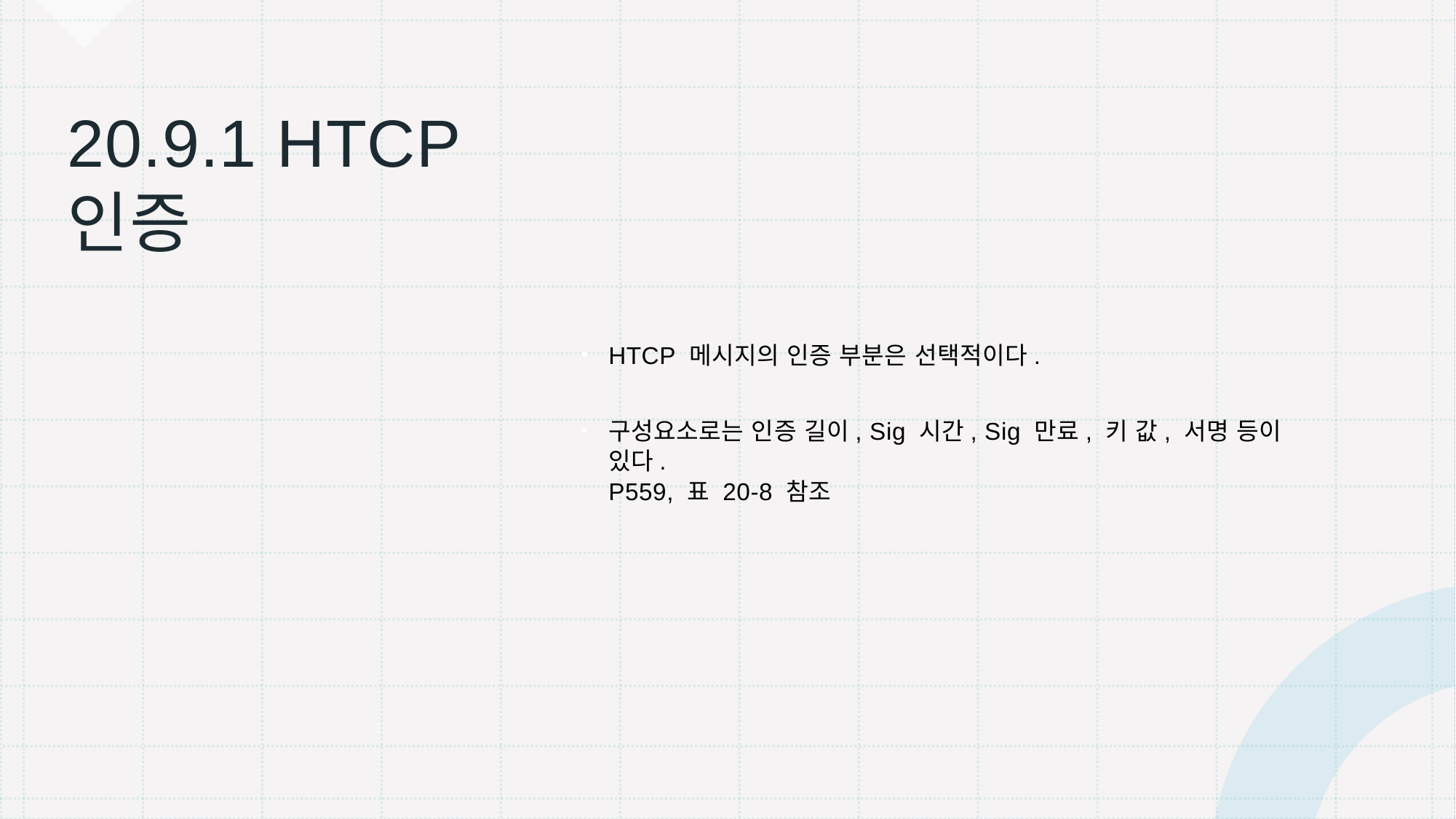

HTCP 메시지의 인증 부분은 선택적이다.

구성요소로는 인증 길이, Sig 시간, Sig 만료, 키 값, 서명 등이 있다.
P559, 표 20-8 참조
# 20.9.1 HTCP 인증